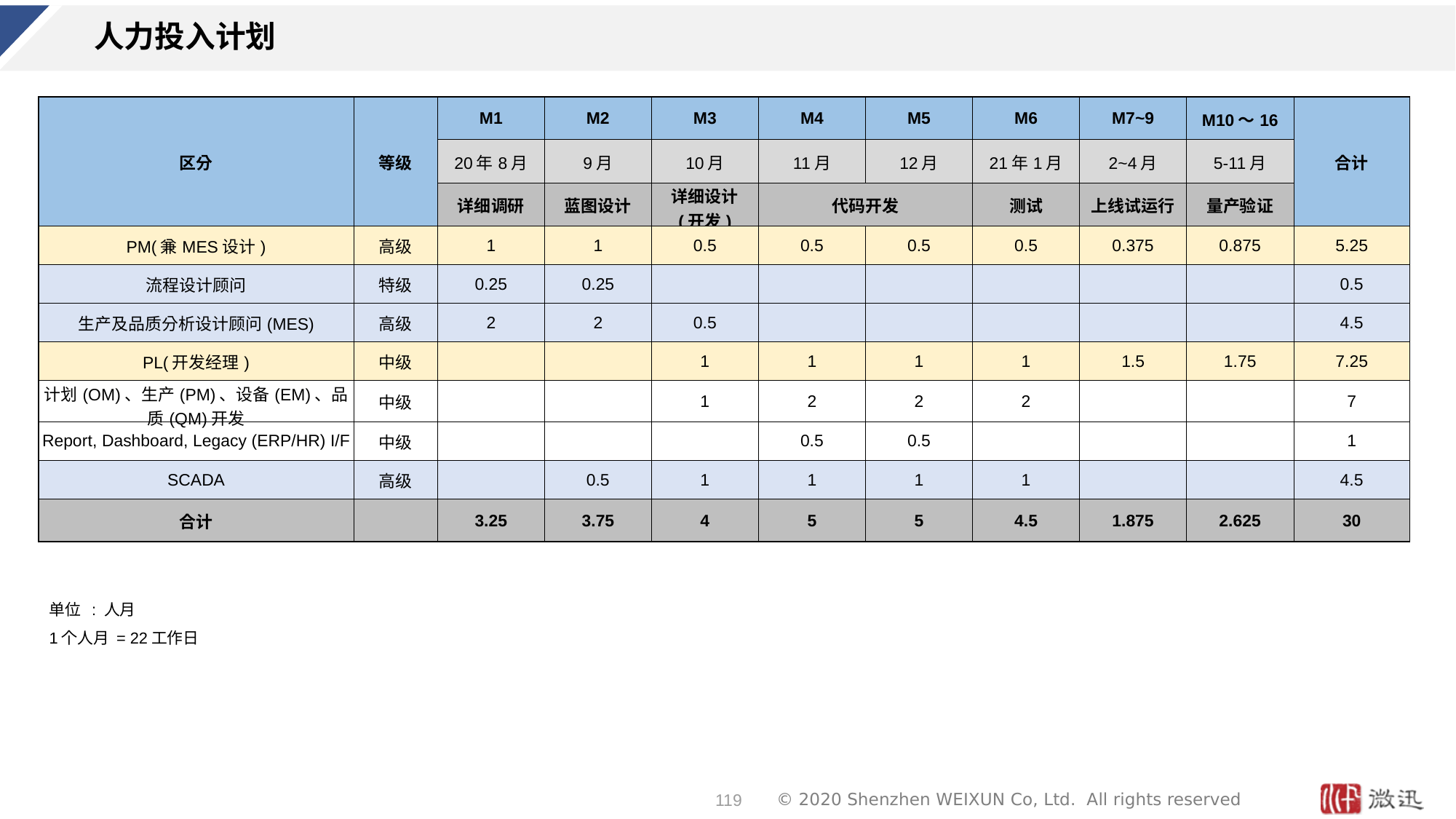

# 人力投入计划
| 区分 | 等级 | M1 | M2 | M3 | M4 | M5 | M6 | M7~9 | M10～16 | 合计 |
| --- | --- | --- | --- | --- | --- | --- | --- | --- | --- | --- |
|  |  | 20年8月 | 9月 | 10月 | 11月 | 12月 | 21年1月 | 2~4月 | 5-11月 |  |
|  |  | 详细调研 | 蓝图设计 | 详细设计 (开发) | 代码开发 |  | 测试 | 上线试运行 | 量产验证 |  |
| PM(兼MES设计) | 高级 | 1 | 1 | 0.5 | 0.5 | 0.5 | 0.5 | 0.375 | 0.875 | 5.25 |
| 流程设计顾问 | 特级 | 0.25 | 0.25 |  |  |  |  |  |  | 0.5 |
| 生产及品质分析设计顾问(MES) | 高级 | 2 | 2 | 0.5 |  |  |  |  |  | 4.5 |
| PL(开发经理) | 中级 |  |  | 1 | 1 | 1 | 1 | 1.5 | 1.75 | 7.25 |
| 计划(OM)、生产(PM)、设备(EM)、品质(QM)开发 | 中级 |  |  | 1 | 2 | 2 | 2 |  |  | 7 |
| Report, Dashboard, Legacy (ERP/HR) I/F | 中级 |  |  |  | 0.5 | 0.5 |  |  |  | 1 |
| SCADA | 高级 |  | 0.5 | 1 | 1 | 1 | 1 |  |  | 4.5 |
| 合计 |  | 3.25 | 3.75 | 4 | 5 | 5 | 4.5 | 1.875 | 2.625 | 30 |
单位  : 人月
1个人月 = 22工作日
119